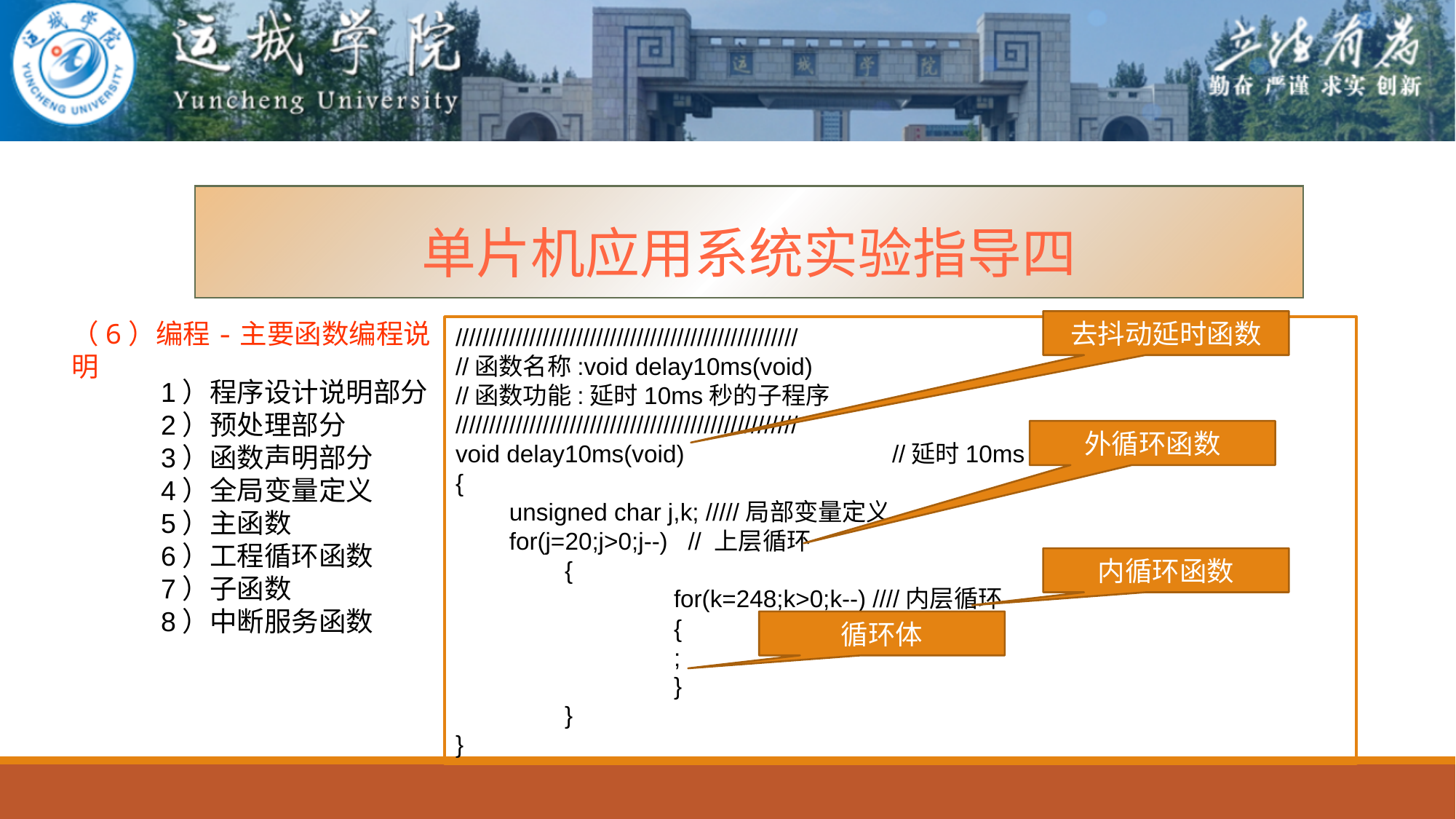

单片机应用系统实验指导四
（6）编程-主要函数编程说明
去抖动延时函数
///////////////////////////////////////////////////
//函数名称:void delay10ms(void)
//函数功能:延时10ms秒的子程序
///////////////////////////////////////////////////
void delay10ms(void)		//延时10ms的子程序//
{
        unsigned char j,k; /////局部变量定义
        for(j=20;j>0;j--)   // 上层循环
	{
	for(k=248;k>0;k--) ////内层循环
	{
	;
	}
	}
}
1）程序设计说明部分
2）预处理部分
3）函数声明部分
4）全局变量定义
5）主函数
6）工程循环函数
7）子函数
8）中断服务函数
外循环函数
内循环函数
循环体